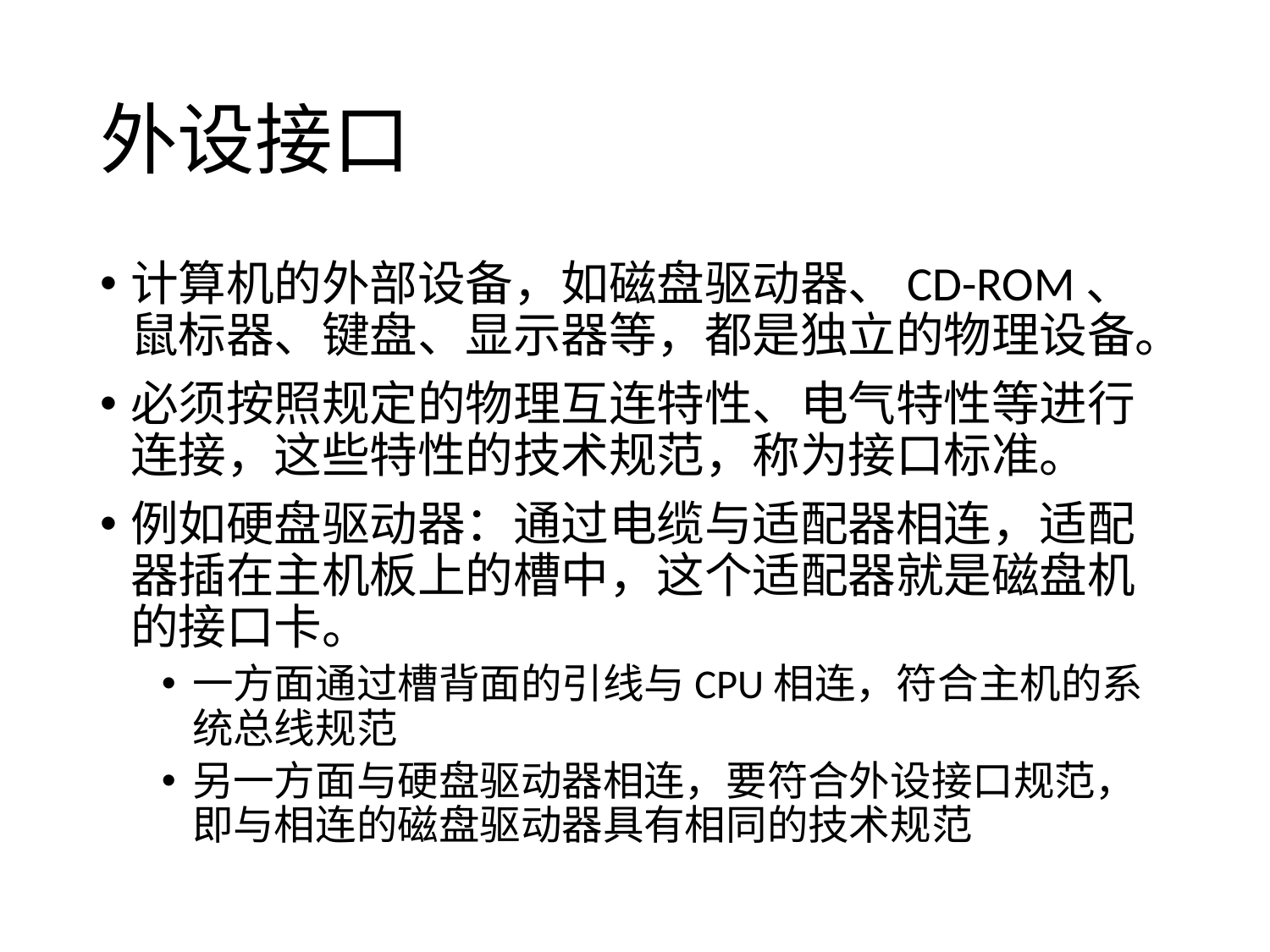

# 外设接口
计算机的外部设备，如磁盘驱动器、CD-ROM、鼠标器、键盘、显示器等，都是独立的物理设备。
必须按照规定的物理互连特性、电气特性等进行连接，这些特性的技术规范，称为接口标准。
例如硬盘驱动器：通过电缆与适配器相连，适配器插在主机板上的槽中，这个适配器就是磁盘机的接口卡。
一方面通过槽背面的引线与CPU相连，符合主机的系统总线规范
另一方面与硬盘驱动器相连，要符合外设接口规范，即与相连的磁盘驱动器具有相同的技术规范